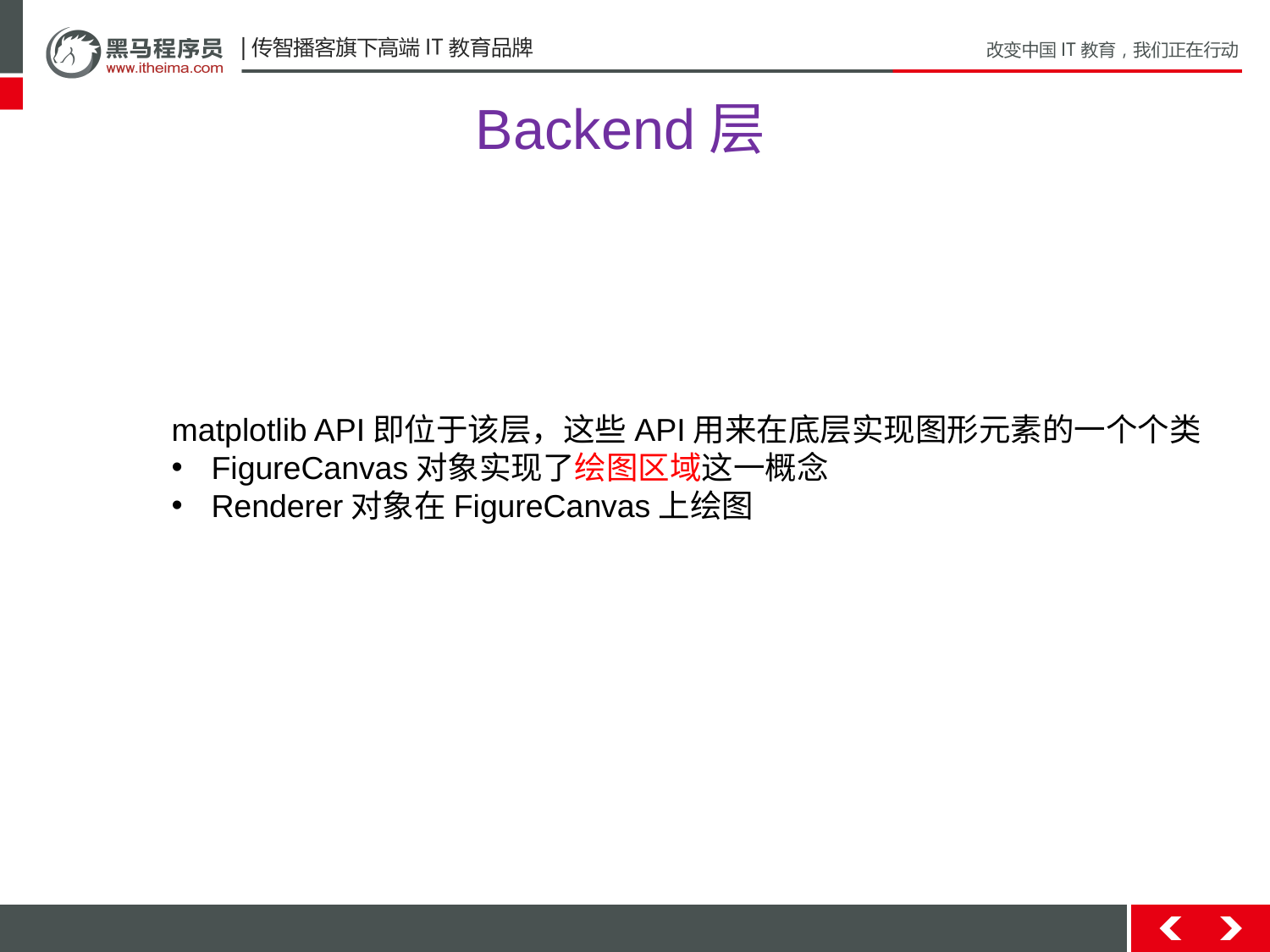

# Backend层
matplotlib API即位于该层，这些API用来在底层实现图形元素的一个个类
FigureCanvas对象实现了绘图区域这一概念
Renderer对象在FigureCanvas上绘图